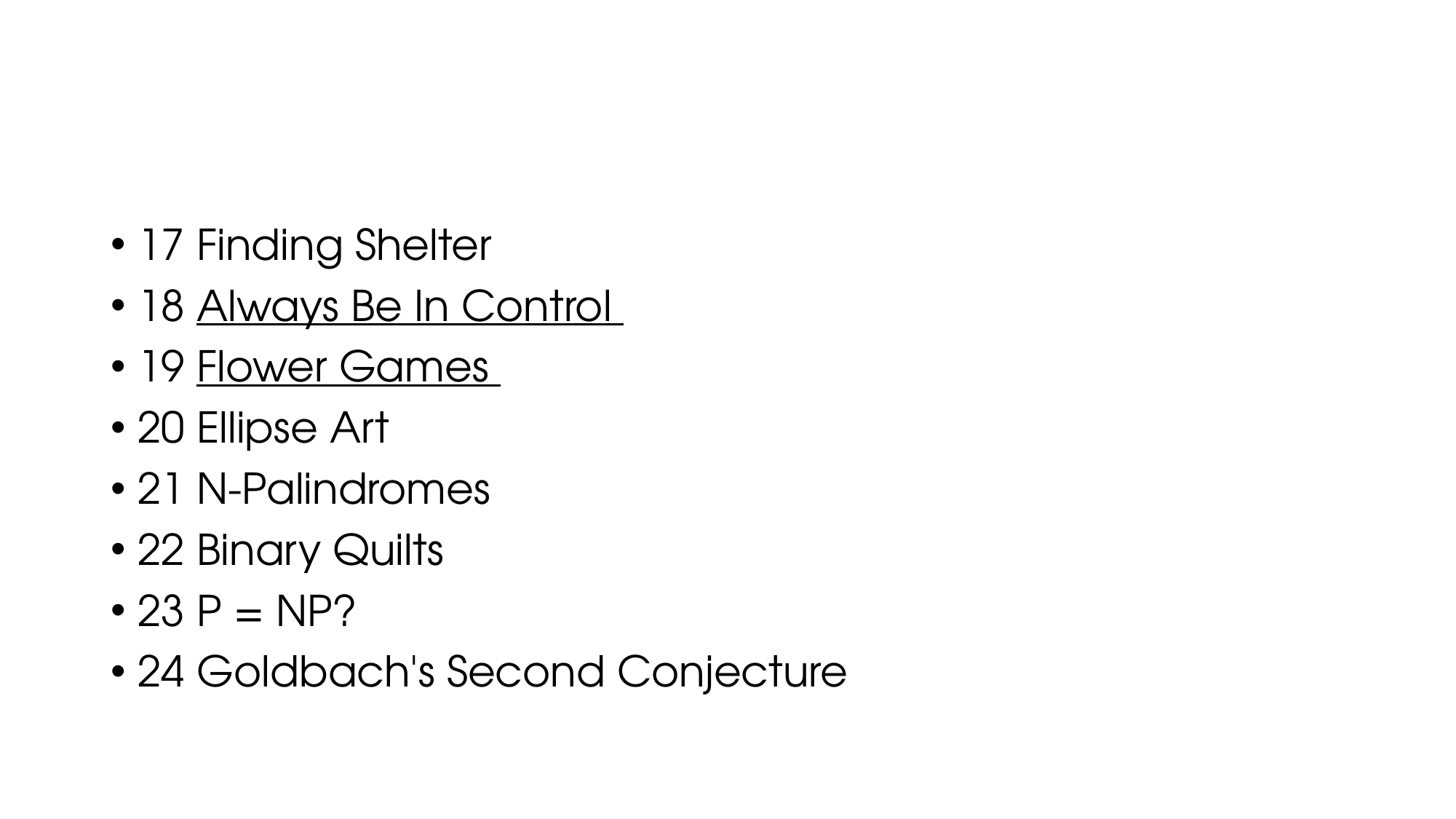

#
17 Finding Shelter KM
18 Always Be In Control 题目怎么说你怎么做
19 Flower Games 找规律
20 Ellipse Art 蒙特卡洛
21 N-Palindromes dp
22 Binary Quilts 双向bfs
23 P = NP? 不会
24 Goldbach's Second Conjecture米勒-拉宾检验